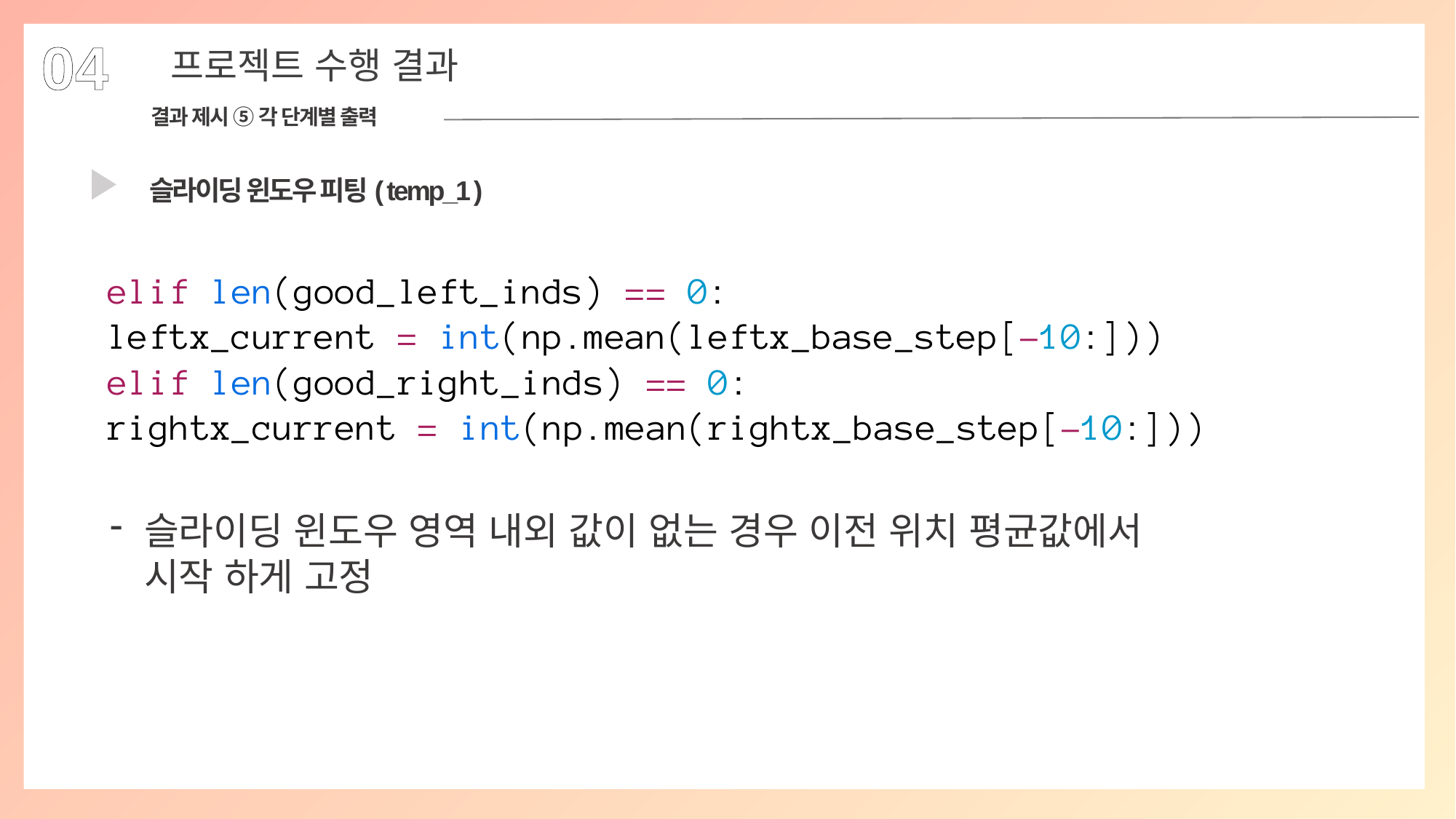

04
6
프로젝트 수행 결과
결과 제시 ⑤ 각 단계별 출력
▶
슬라이딩 윈도우 피팅( temp_1 )
elif len(good_left_inds) == 0:
leftx_current = int(np.mean(leftx_base_step[-10:]))
elif len(good_right_inds) == 0:
rightx_current = int(np.mean(rightx_base_step[-10:]))
슬라이딩 윈도우 영역 내외 값이 없는 경우 이전 위치 평균값에서 시작 하게 고정